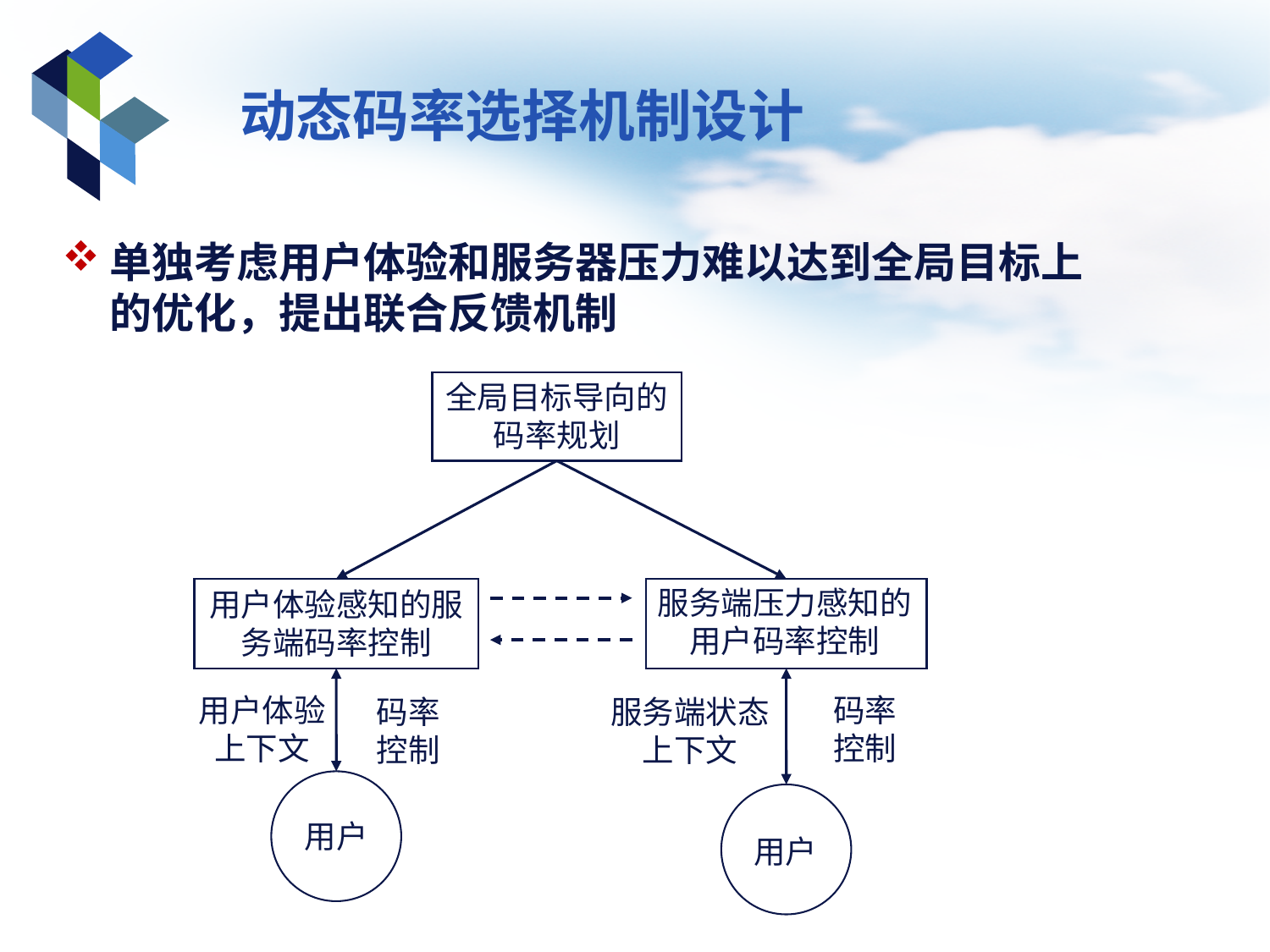

# 动态码率选择机制设计
单独考虑用户体验和服务器压力难以达到全局目标上的优化，提出联合反馈机制

全局目标导向的码率规划

服务端压力感知的用户码率控制

用户体验感知的服务端码率控制
码率控制
用户体验上下文
码率控制
服务端状态上下文

用户

用户